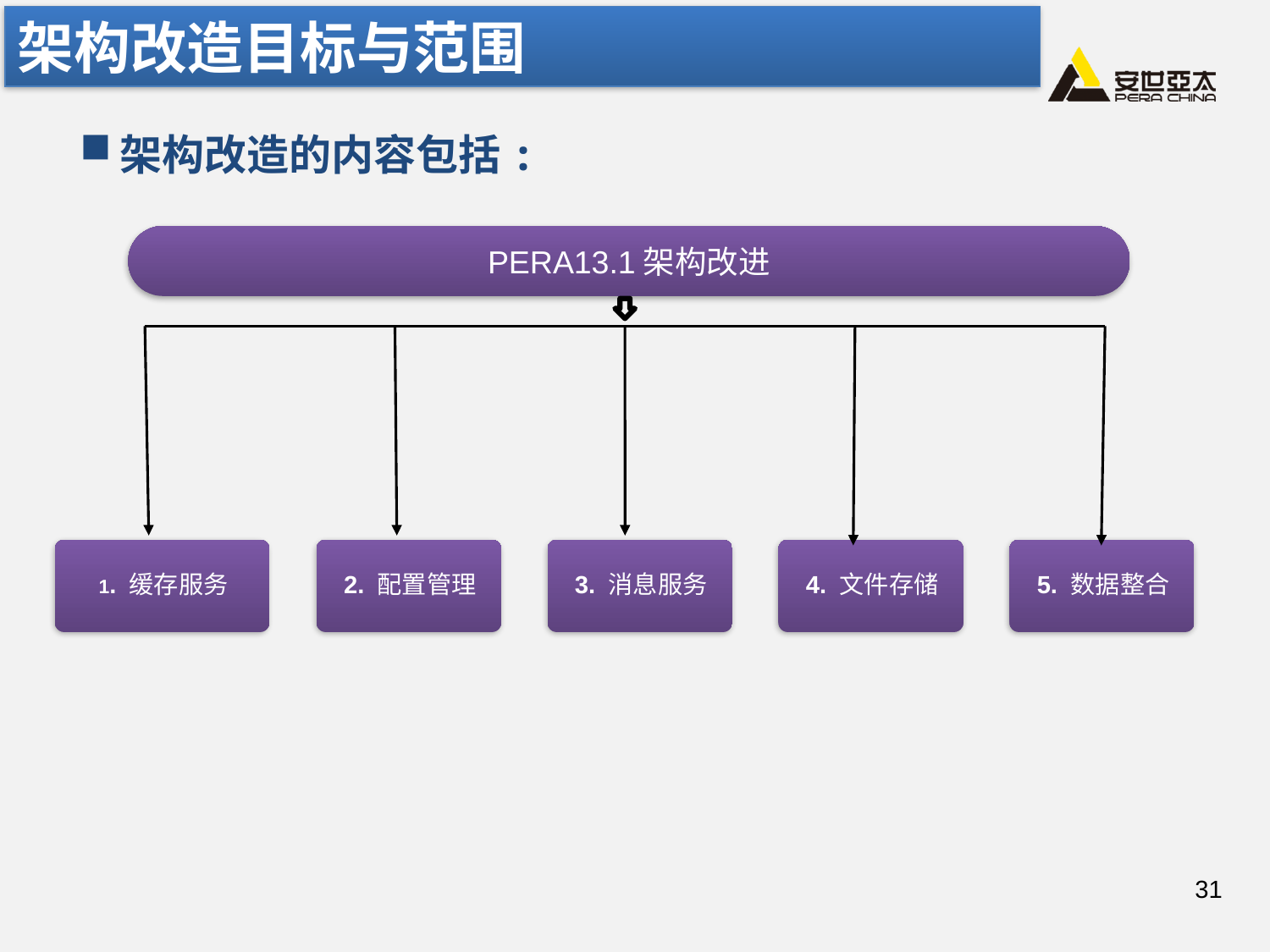

# 架构改造目标与范围
架构改造的内容包括:
PERA13.1架构改进

1. 缓存服务
2. 配置管理
3. 消息服务
4. 文件存储
5. 数据整合
31